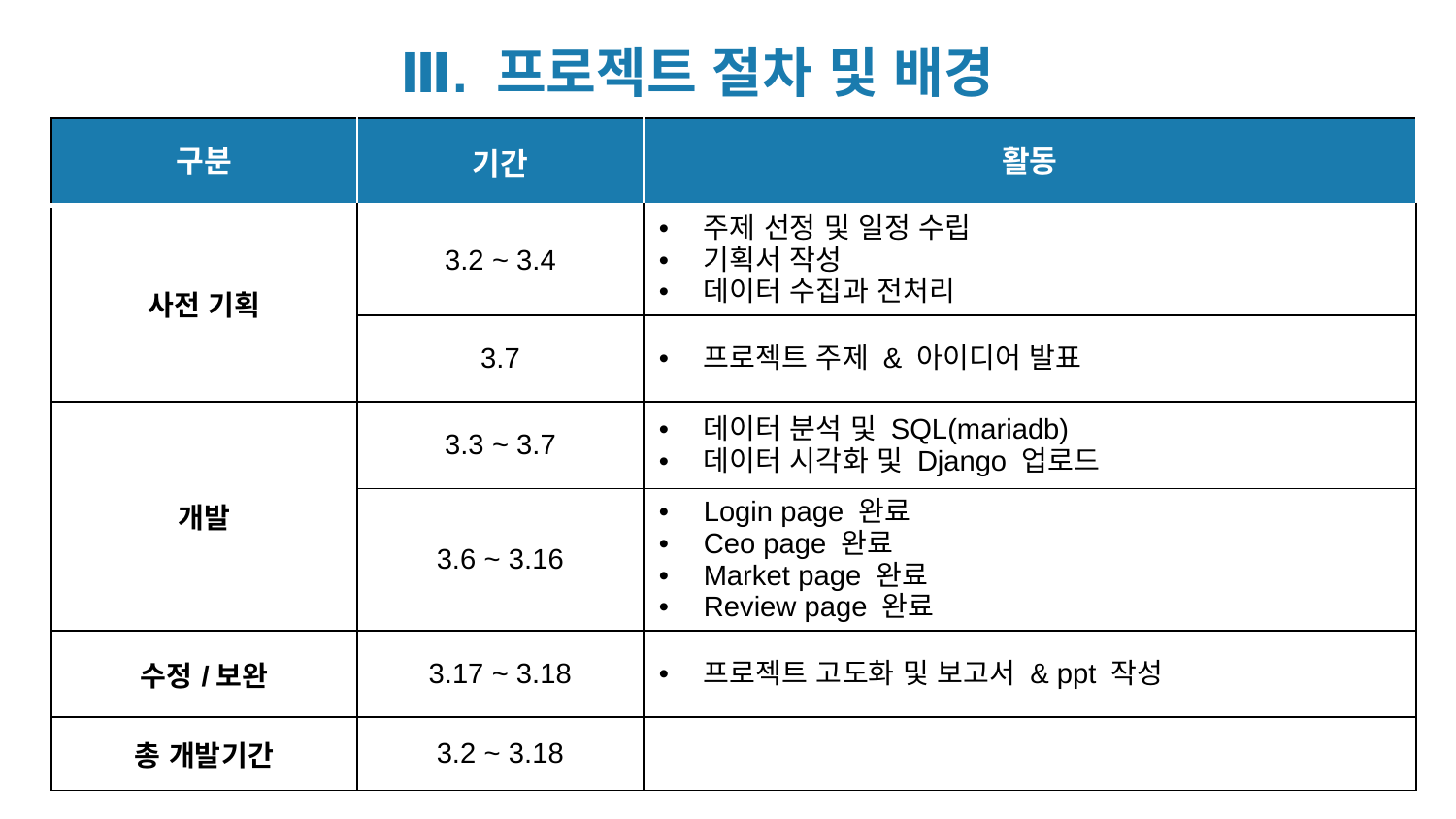

Ⅲ. 프로젝트 절차 및 배경
| 구분 | 기간 | 활동 |
| --- | --- | --- |
| 사전 기획 | 3.2 ~ 3.4 | 주제 선정 및 일정 수립 기획서 작성 데이터 수집과 전처리 |
|  | 3.7 | 프로젝트 주제 & 아이디어 발표 |
| 개발 | 3.3 ~ 3.7 | 데이터 분석 및 SQL(mariadb) 데이터 시각화 및 Django 업로드 |
|  | 3.6 ~ 3.16 | Login page 완료 Ceo page 완료 Market page 완료 Review page 완료 |
| 수정/보완 | 3.17 ~ 3.18 | 프로젝트 고도화 및 보고서 & ppt 작성 |
| 총 개발기간 | 3.2 ~ 3.18 |  |